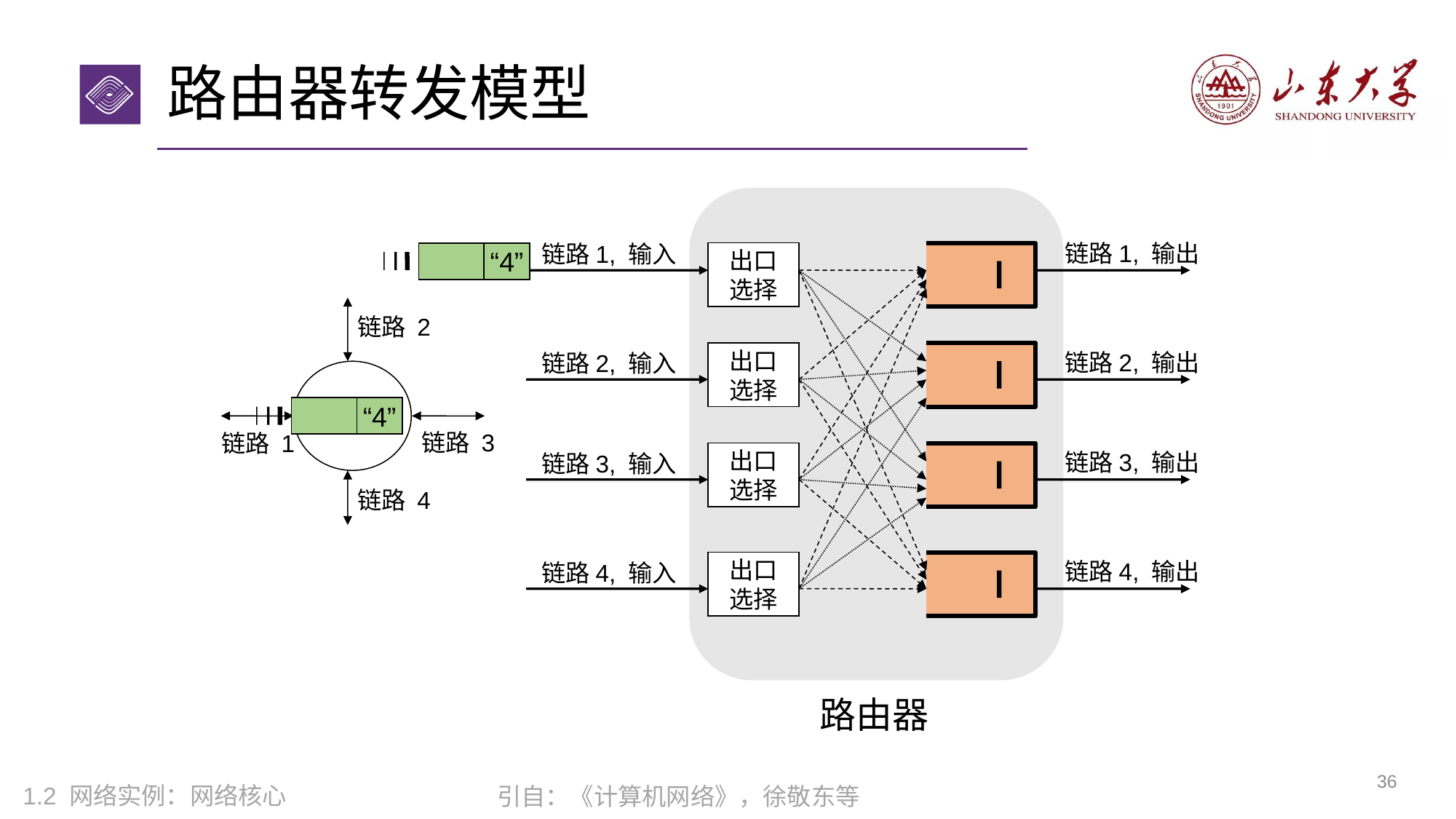

# 路由器转发模型

链路1, 输出
链路1, 输入

“4”

出口
选择

链路 2
链路2, 输出
出口
选择

链路2, 输入
R1

“4”

链路 3
链路 1
链路3, 输出
出口
选择

链路3, 输入

链路 4
链路4, 输出
出口
选择

链路4, 输入
路由器
36
1.2 网络实例：网络核心
引自：《计算机网络》，徐敬东等